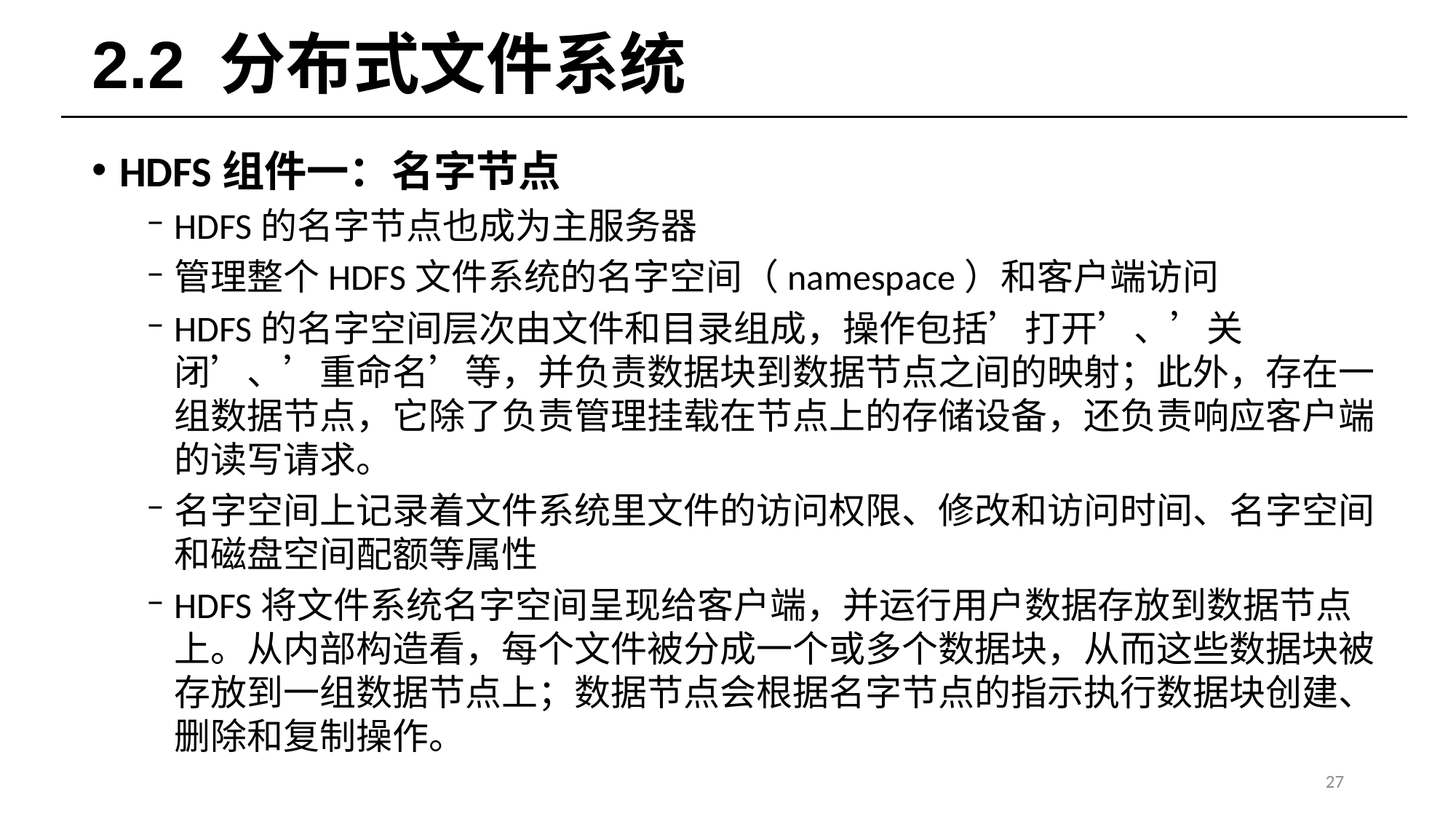

# 2.2 分布式文件系统
HDFS组件一：名字节点
HDFS的名字节点也成为主服务器
管理整个HDFS文件系统的名字空间（namespace）和客户端访问
HDFS的名字空间层次由文件和目录组成，操作包括’打开’、’关闭’、’重命名’等，并负责数据块到数据节点之间的映射；此外，存在一组数据节点，它除了负责管理挂载在节点上的存储设备，还负责响应客户端的读写请求。
名字空间上记录着文件系统里文件的访问权限、修改和访问时间、名字空间和磁盘空间配额等属性
HDFS将文件系统名字空间呈现给客户端，并运行用户数据存放到数据节点上。从内部构造看，每个文件被分成一个或多个数据块，从而这些数据块被存放到一组数据节点上；数据节点会根据名字节点的指示执行数据块创建、删除和复制操作。

27